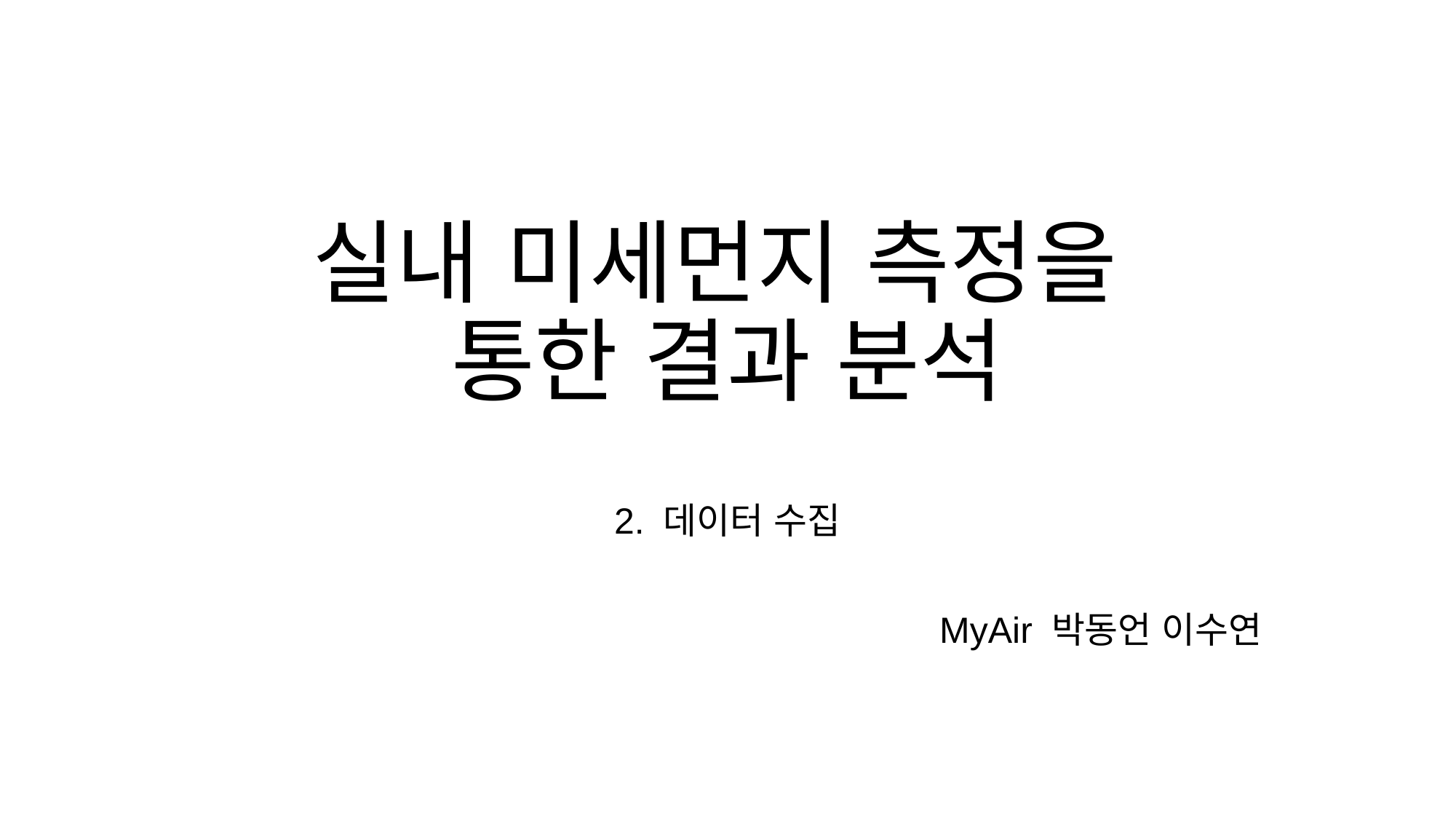

# 실내 미세먼지 측정을 통한 결과 분석

2. 데이터 수집

MyAir 박동언 이수연